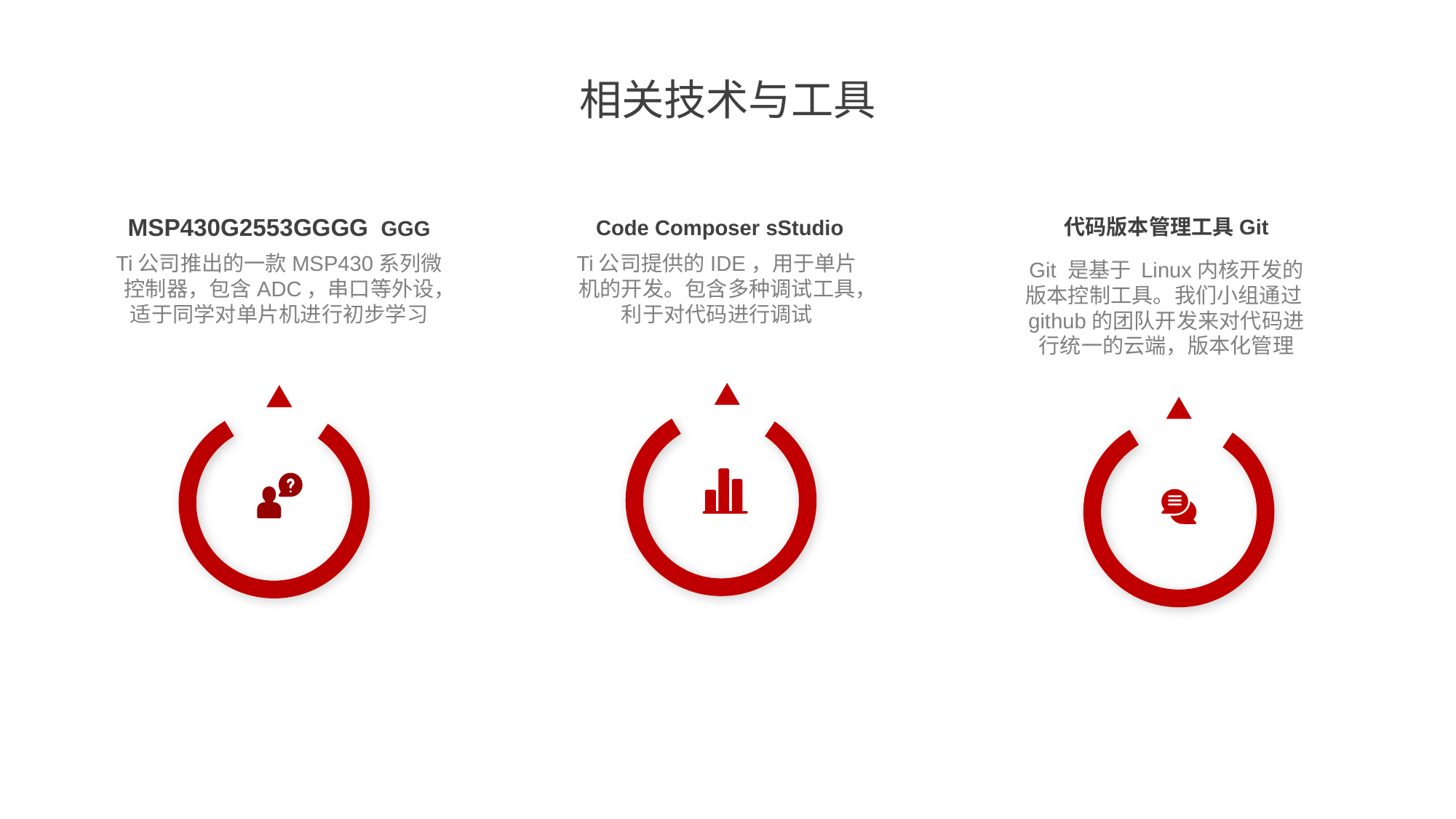

相关技术与工具
MSP430G2553GGGG  GGG
代码版本管理工具Git
Code Composer sStudio
Ti公司推出的一款MSP430系列微控制器，包含ADC，串口等外设，适于同学对单片机进行初步学习
Ti公司提供的IDE，用于单片机的开发。包含多种调试工具，利于对代码进行调试
Git 是基于 Linux内核开发的版本控制工具。我们小组通过github的团队开发来对代码进行统一的云端，版本化管理